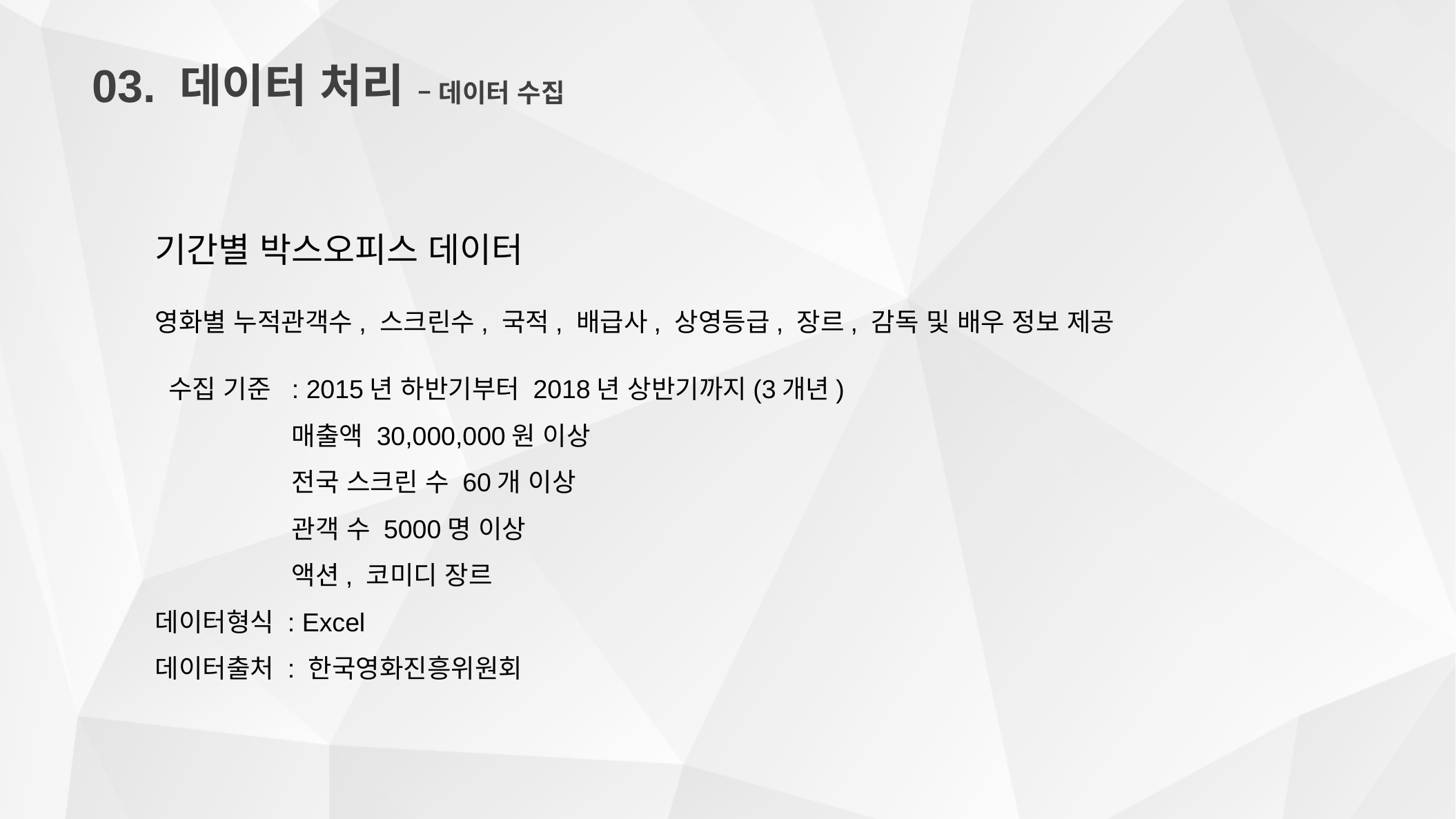

03. 데이터 처리 – 데이터 수집
기간별 박스오피스 데이터

영화별 누적관객수, 스크린수, 국적, 배급사, 상영등급, 장르, 감독 및 배우 정보 제공

 수집 기준  : 2015년 하반기부터 2018년 상반기까지(3개년)
                  매출액 30,000,000원 이상
                  전국 스크린 수 60개 이상
                  관객 수 5000명 이상
                  액션, 코미디 장르
데이터형식 : Excel
데이터출처 : 한국영화진흥위원회
→ 127개 영화 추출

    127(행) X 16(열)
    = 2032(개의 데이터)